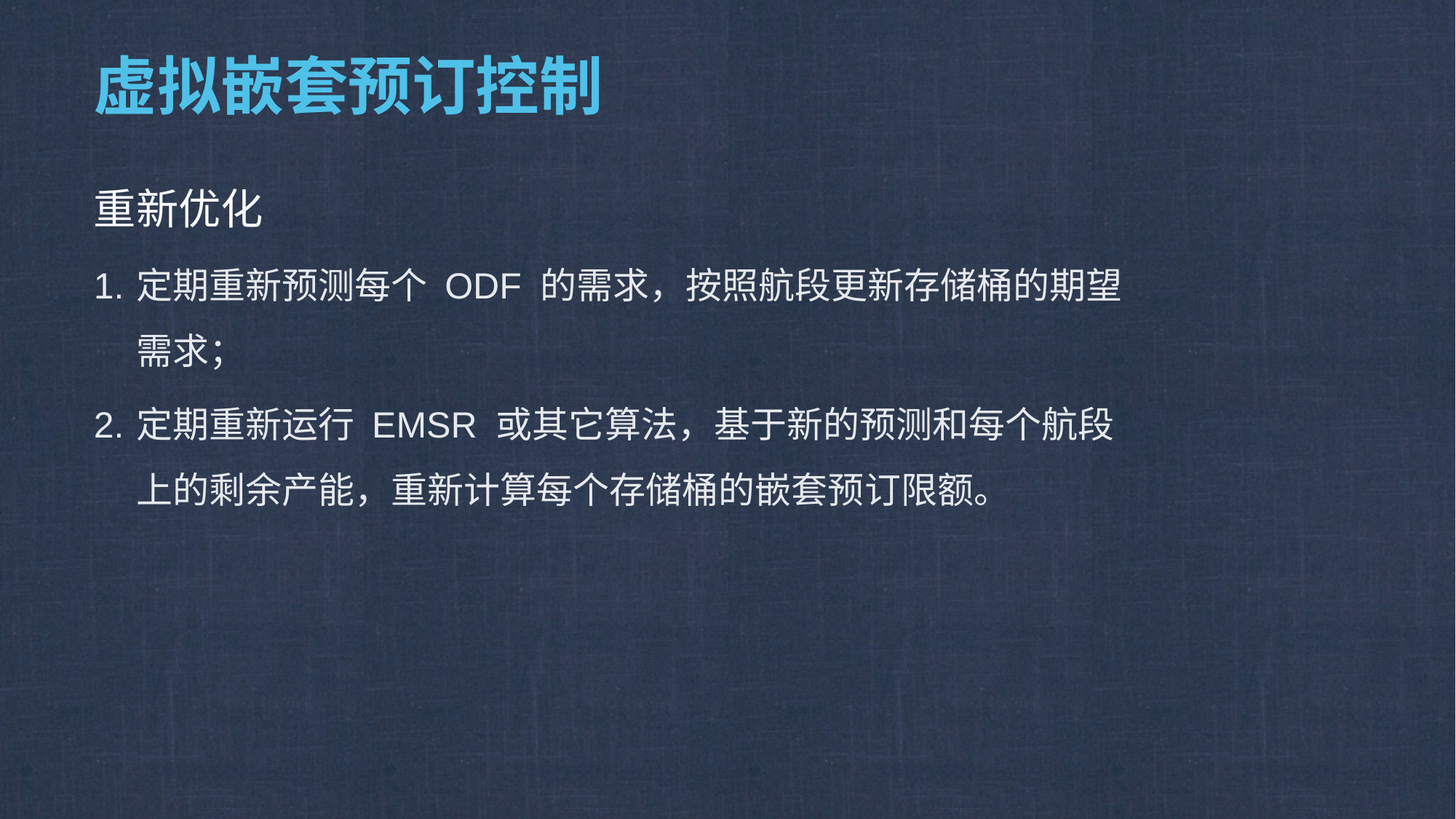

# 虚拟嵌套预订控制
重新优化
定期重新预测每个 ODF 的需求，按照航段更新存储桶的期望需求；
定期重新运行 EMSR 或其它算法，基于新的预测和每个航段上的剩余产能，重新计算每个存储桶的嵌套预订限额。